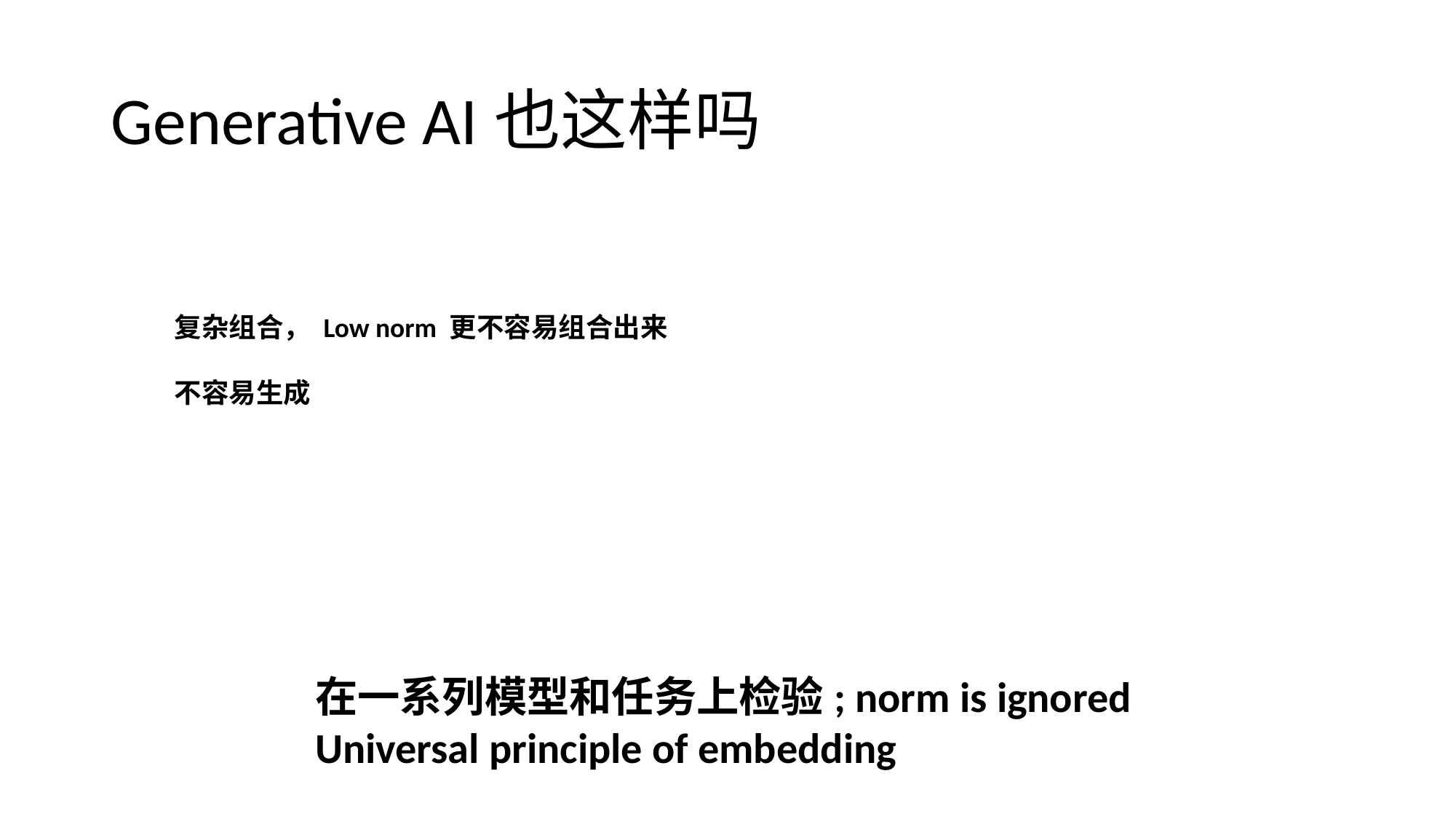

# Generative AI也这样吗
复杂组合， Low norm 更不容易组合出来

不容易生成
在一系列模型和任务上检验; norm is ignored
Universal principle of embedding